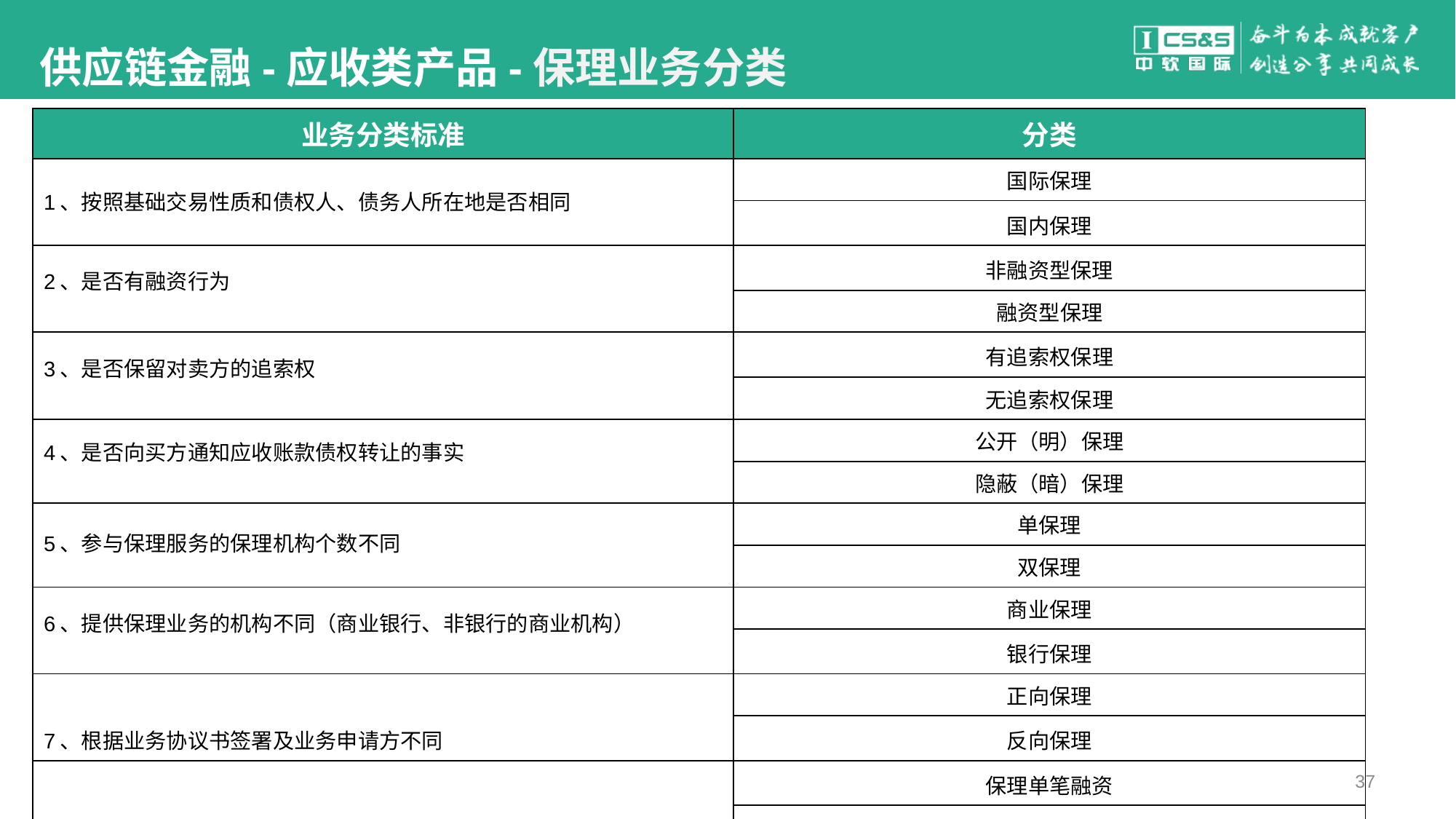

#
供应链金融-应收类产品-保理业务分类
| 业务分类标准 | 分类 |
| --- | --- |
| 1、按照基础交易性质和债权人、债务人所在地是否相同 | 国际保理 |
|  | 国内保理 |
| 2、是否有融资行为 | 非融资型保理 |
|  | 融资型保理 |
| 3、是否保留对卖方的追索权 | 有追索权保理 |
|  | 无追索权保理 |
| 4、是否向买方通知应收账款债权转让的事实 | 公开（明）保理 |
|  | 隐蔽（暗）保理 |
| 5、参与保理服务的保理机构个数不同 | 单保理 |
|  | 双保理 |
| 6、提供保理业务的机构不同（商业银行、非银行的商业机构） | 商业保理 |
|  | 银行保理 |
| 7、根据业务协议书签署及业务申请方不同 | 正向保理 |
|  | 反向保理 |
| 8、根据融资方式不同 | 保理单笔融资 |
|  | 保理池融资 |
37